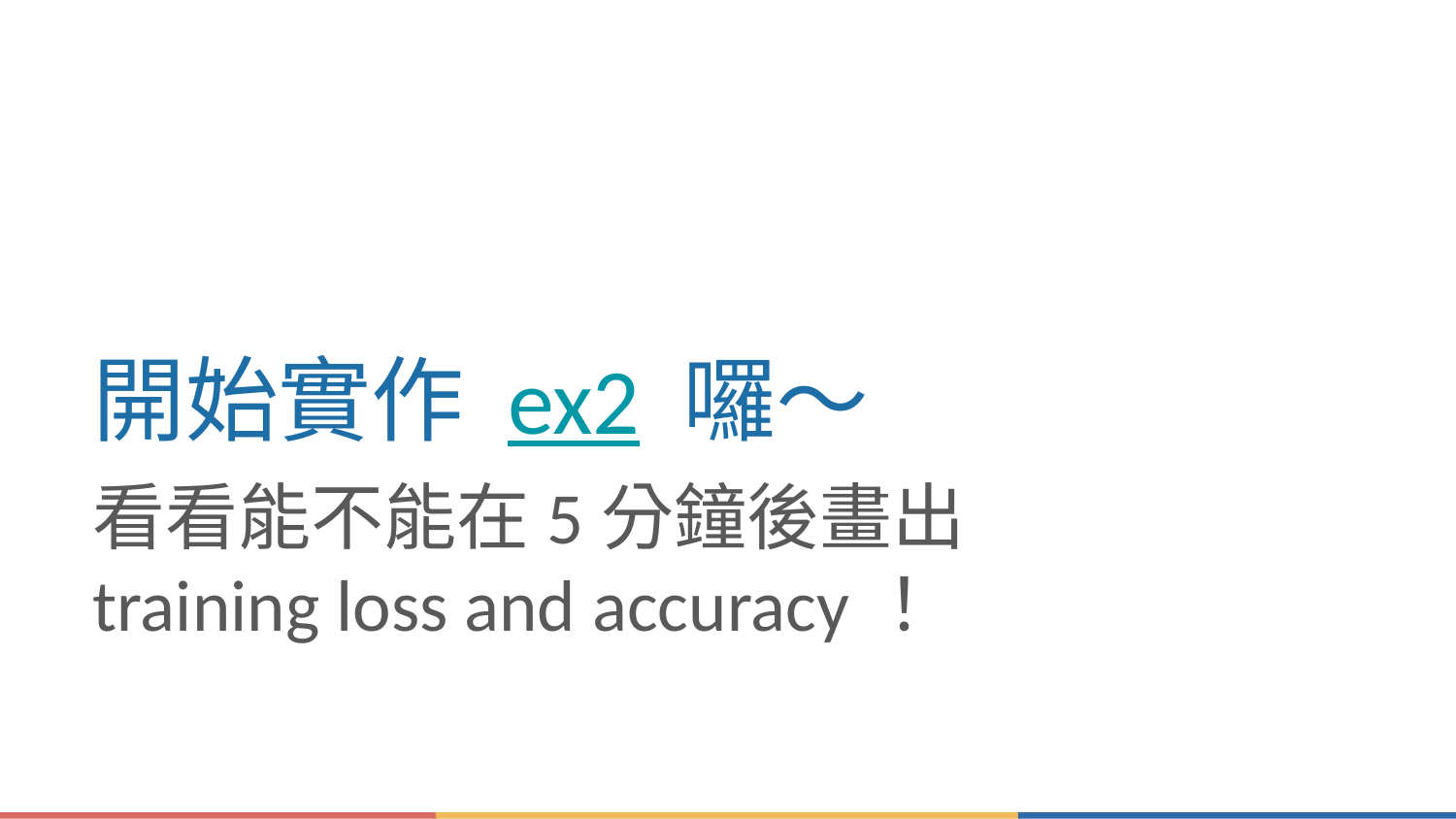

# 開始實作 ex2 囉～
看看能不能在5分鐘後畫出
training loss and accuracy！